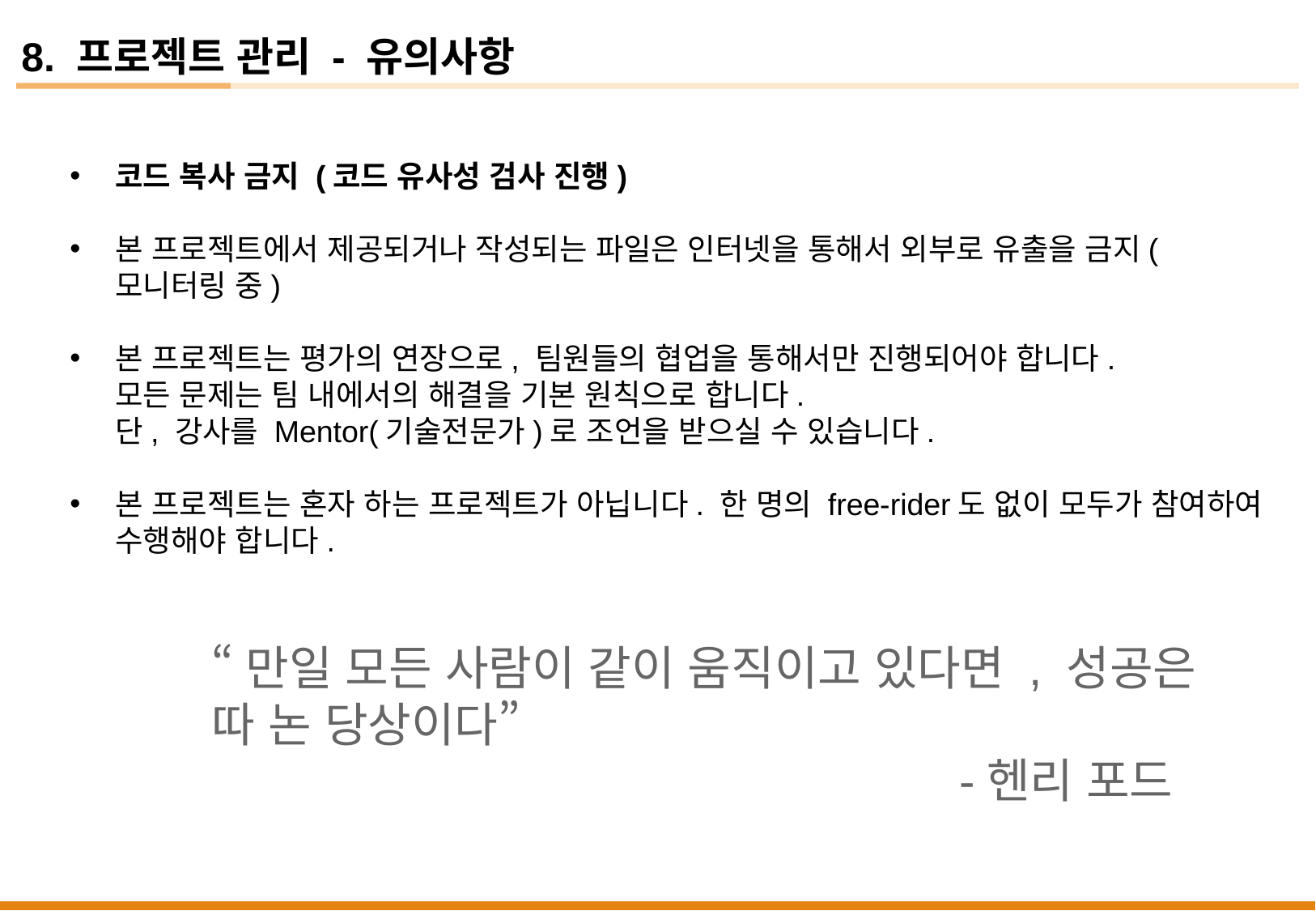

8. 프로젝트 관리 - 유의사항
코드 복사 금지 (코드 유사성 검사 진행)
본 프로젝트에서 제공되거나 작성되는 파일은 인터넷을 통해서 외부로 유출을 금지(모니터링 중)
본 프로젝트는 평가의 연장으로, 팀원들의 협업을 통해서만 진행되어야 합니다.
모든 문제는 팀 내에서의 해결을 기본 원칙으로 합니다. 
단, 강사를 Mentor(기술전문가)로 조언을 받으실 수 있습니다.
본 프로젝트는 혼자 하는 프로젝트가 아닙니다. 한 명의 free-rider도 없이 모두가 참여하여 수행해야 합니다.

“만일 모든 사람이 같이 움직이고 있다면 , 성공은 따 논 당상이다”
                                                        -헨리 포드